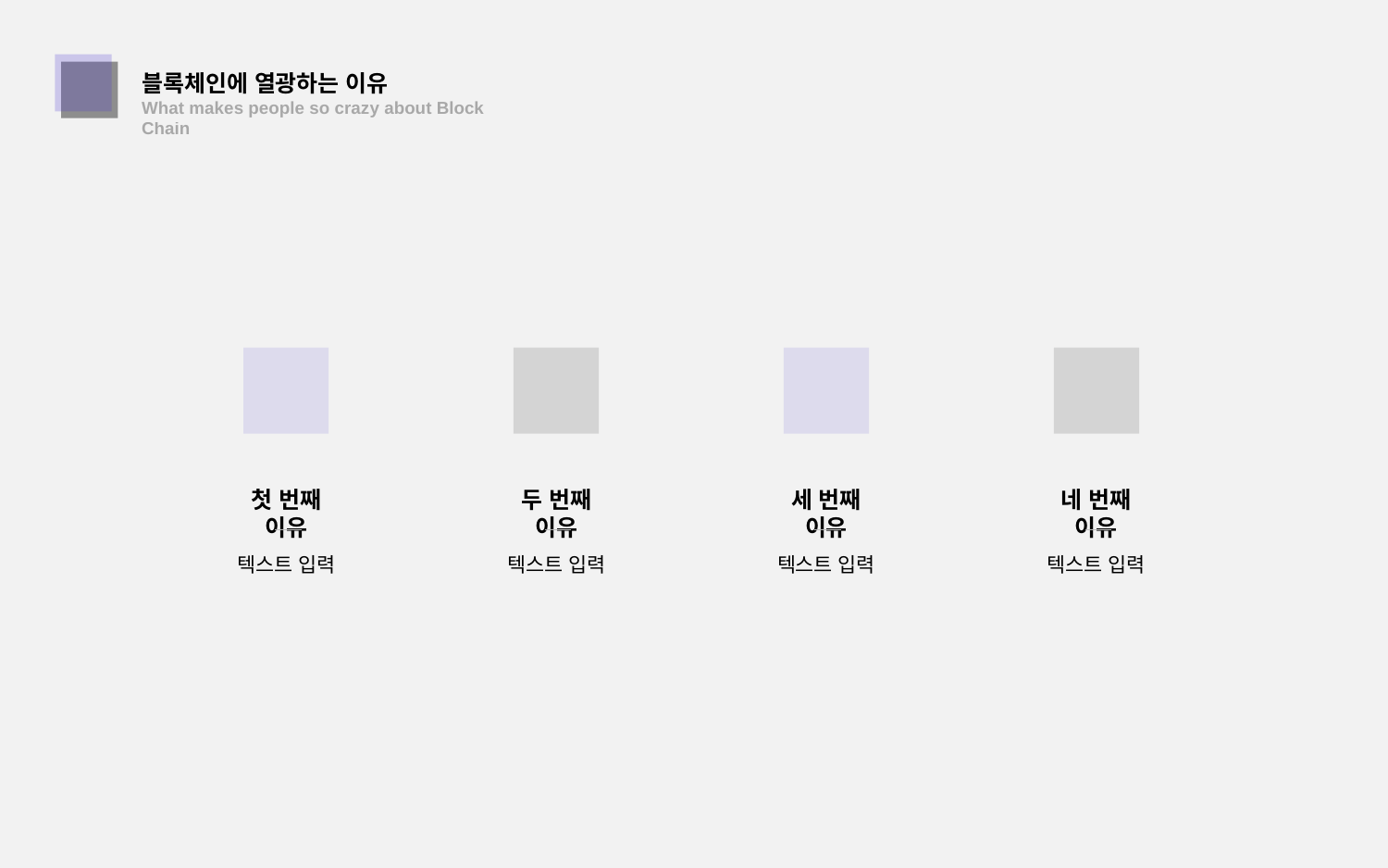

블록체인에 열광하는 이유
What makes people so crazy about Block Chain
02

첫 번째 이유
두 번째 이유
세 번째 이유
네 번째 이유
텍스트 입력
텍스트 입력
텍스트 입력
텍스트 입력